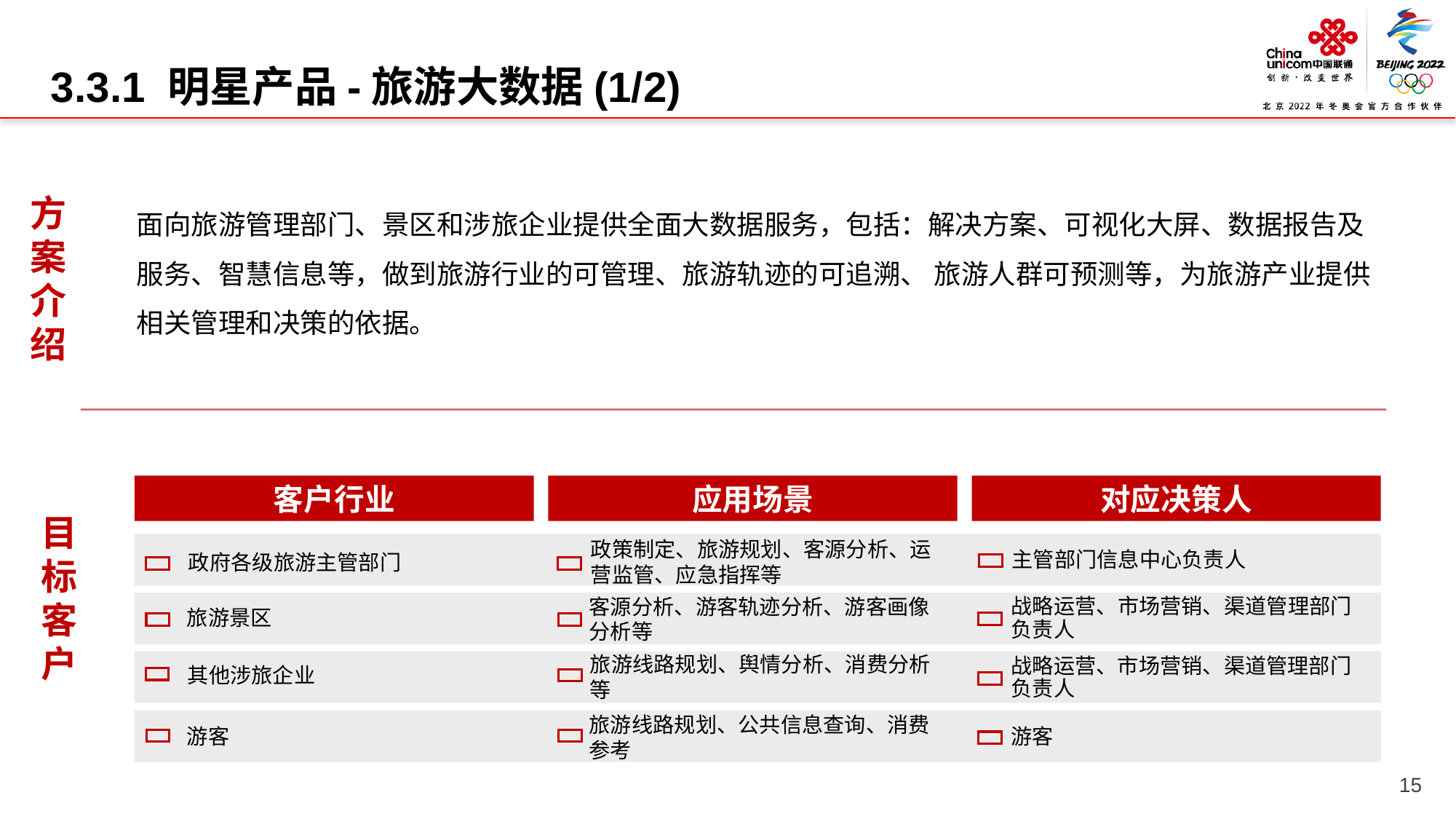

3.3.1 明星产品-旅游大数据(1/2)
方案介绍
面向旅游管理部门、景区和涉旅企业提供全面大数据服务，包括：解决方案、可视化大屏、数据报告及服务、智慧信息等，做到旅游行业的可管理、旅游轨迹的可追溯、 旅游人群可预测等，为旅游产业提供相关管理和决策的依据。
客户行业
应用场景
对应决策人

主管部门信息中心负责人
政策制定、旅游规划、客源分析、运营监管、应急指挥等
 政府各级旅游主管部门

 旅游景区
客源分析、游客轨迹分析、游客画像分析等
战略运营、市场营销、渠道管理部门负责人

 其他涉旅企业
旅游线路规划、舆情分析、消费分析等

战略运营、市场营销、渠道管理部门负责人

旅游线路规划、公共信息查询、消费参考
 游客
游客

目标客户